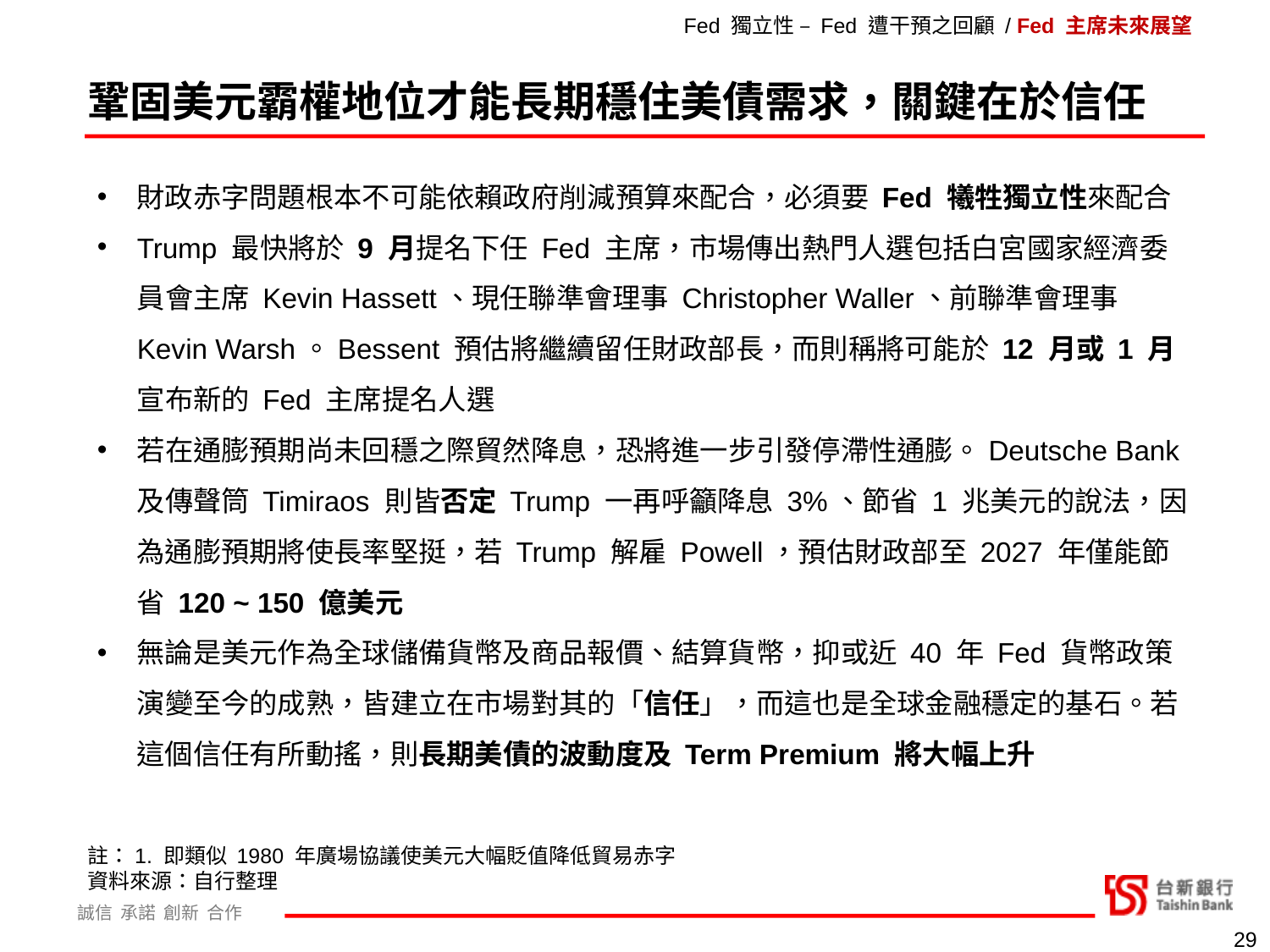

Fed 獨立性 – Fed 遭干預之回顧 / Fed 主席未來展望
鞏固美元霸權地位才能長期穩住美債需求，關鍵在於信任
財政赤字問題根本不可能依賴政府削減預算來配合，必須要 Fed 犧牲獨立性來配合
Trump 最快將於 9 月提名下任 Fed 主席，市場傳出熱門人選包括白宮國家經濟委員會主席 Kevin Hassett、現任聯準會理事 Christopher Waller、前聯準會理事 Kevin Warsh。Bessent 預估將繼續留任財政部長，而則稱將可能於 12 月或 1 月宣布新的 Fed 主席提名人選
若在通膨預期尚未回穩之際貿然降息，恐將進一步引發停滯性通膨。Deutsche Bank 及傳聲筒 Timiraos 則皆否定 Trump 一再呼籲降息 3%、節省 1 兆美元的說法，因為通膨預期將使長率堅挺，若 Trump 解雇 Powell，預估財政部至 2027 年僅能節省 120 ~ 150 億美元
無論是美元作為全球儲備貨幣及商品報價、結算貨幣，抑或近 40 年 Fed 貨幣政策演變至今的成熟，皆建立在市場對其的「信任」，而這也是全球金融穩定的基石。若這個信任有所動搖，則長期美債的波動度及 Term Premium 將大幅上升
註：1. 即類似 1980 年廣場協議使美元大幅貶值降低貿易赤字
資料來源：自行整理
29